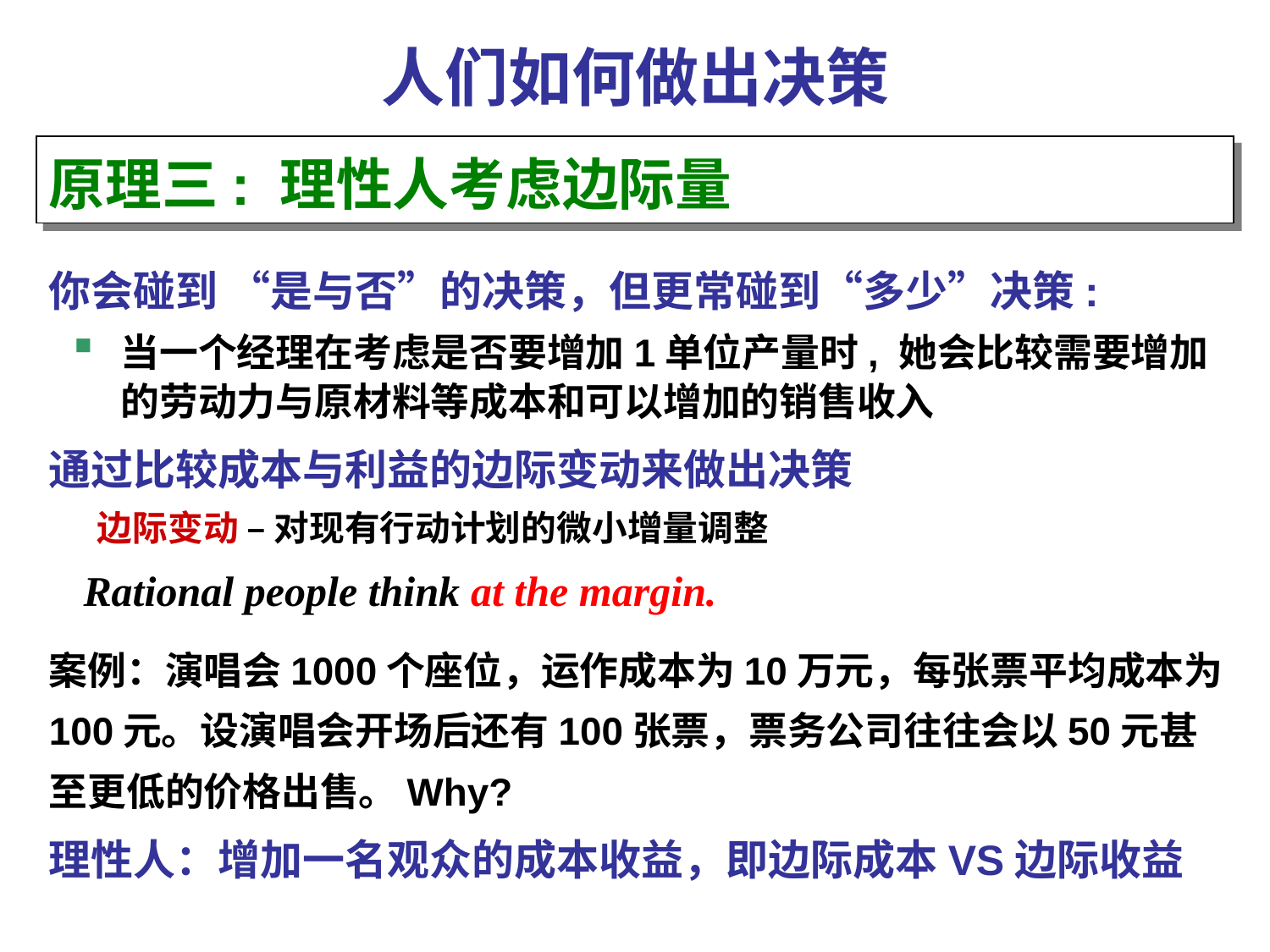

人们如何做出决策
原理三: 理性人考虑边际量
你会碰到 “是与否”的决策，但更常碰到“多少”决策:
当一个经理在考虑是否要增加1单位产量时, 她会比较需要增加的劳动力与原材料等成本和可以增加的销售收入
通过比较成本与利益的边际变动来做出决策
  边际变动 – 对现有行动计划的微小增量调整
 Rational people think at the margin.
案例：演唱会1000个座位，运作成本为10万元，每张票平均成本为100元。设演唱会开场后还有100张票，票务公司往往会以50元甚至更低的价格出售。Why?
理性人：增加一名观众的成本收益，即边际成本VS边际收益